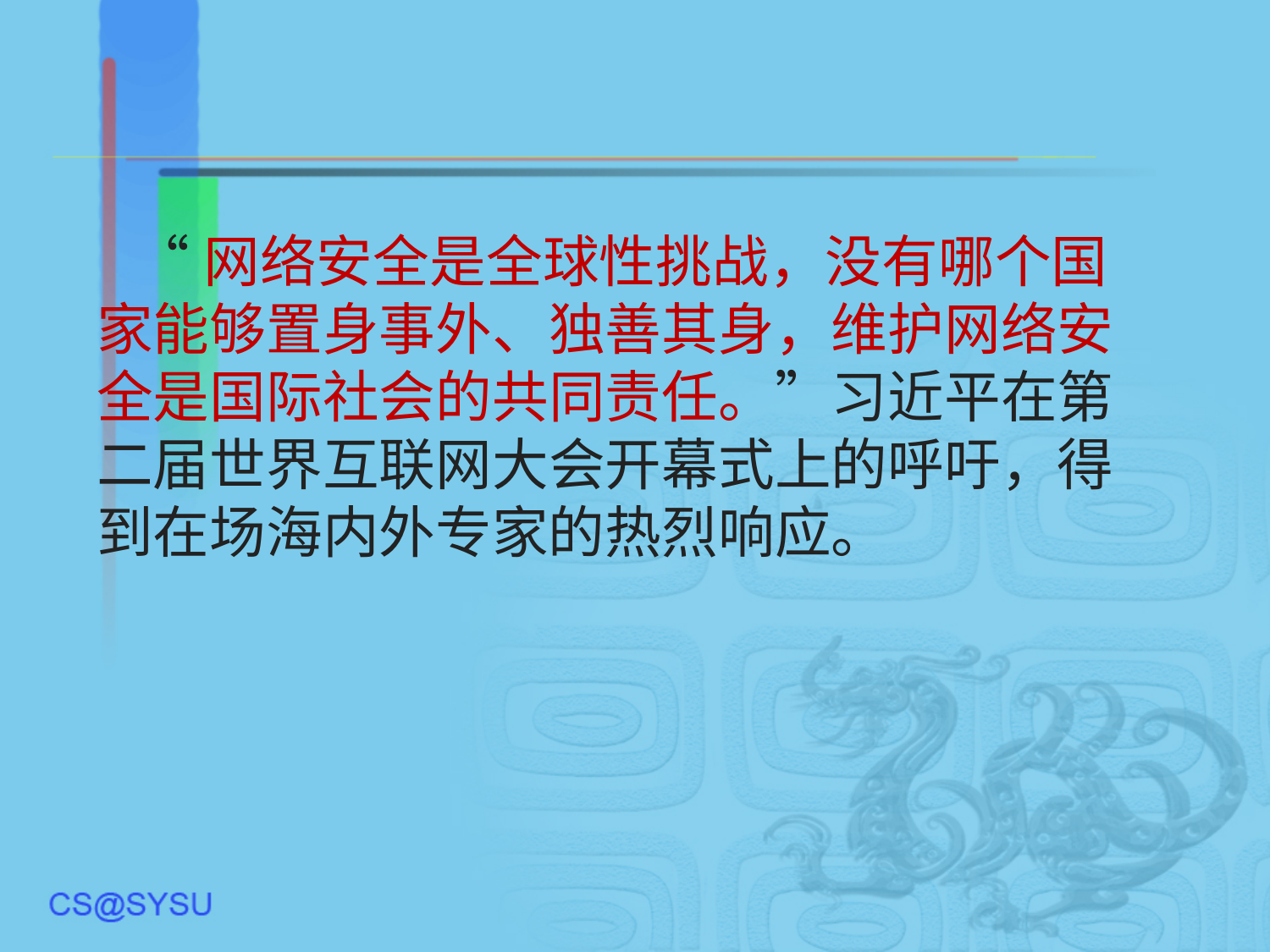

“网络安全是全球性挑战，没有哪个国家能够置身事外、独善其身，维护网络安全是国际社会的共同责任。”习近平在第二届世界互联网大会开幕式上的呼吁，得到在场海内外专家的热烈响应。

38